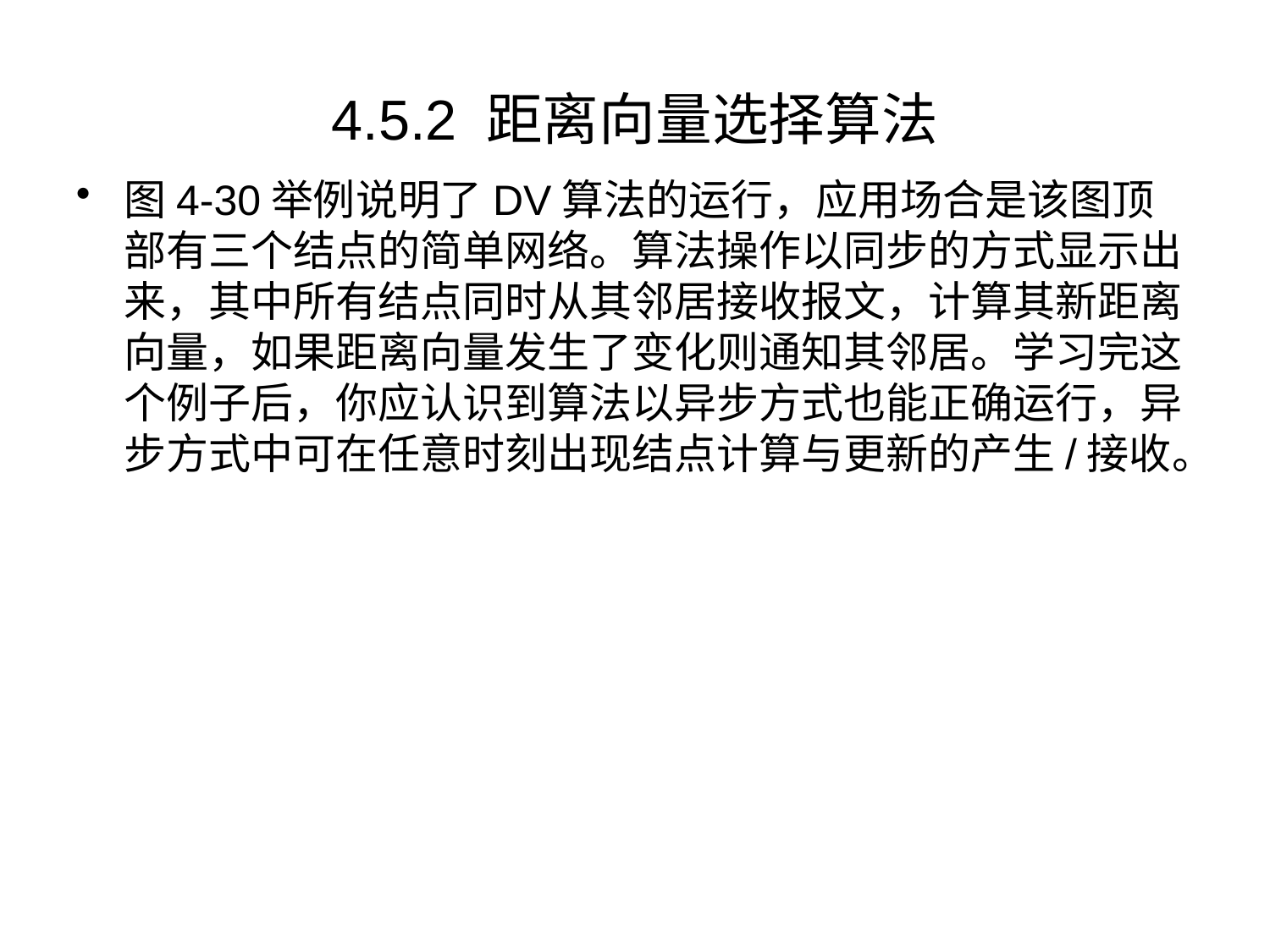

# 4.5.2 距离向量选择算法
图4-30举例说明了DV算法的运行，应用场合是该图顶部有三个结点的简单网络。算法操作以同步的方式显示出来，其中所有结点同时从其邻居接收报文，计算其新距离向量，如果距离向量发生了变化则通知其邻居。学习完这个例子后，你应认识到算法以异步方式也能正确运行，异步方式中可在任意时刻出现结点计算与更新的产生/接收。